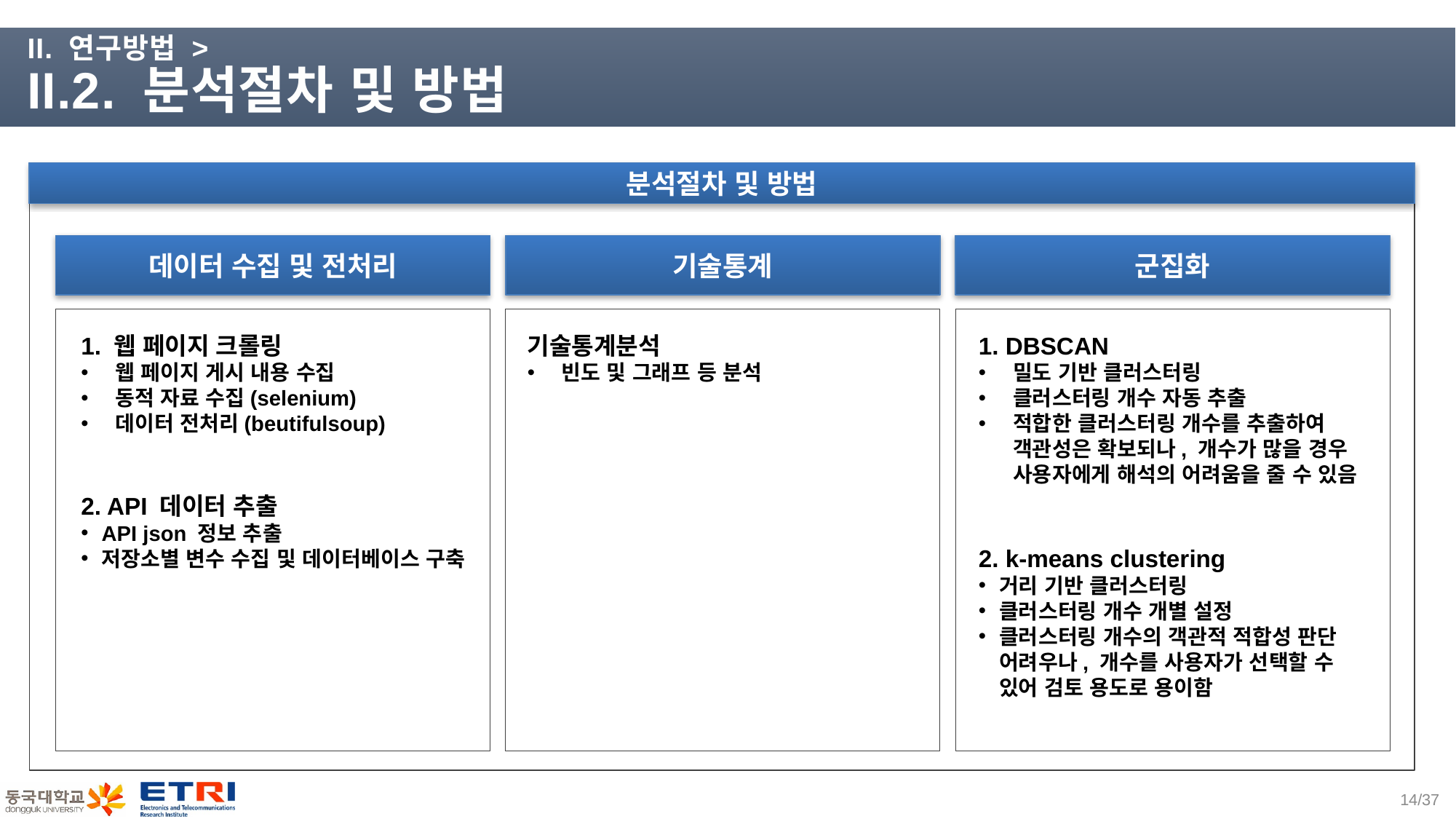

# II. 연구방법 > II.2. 분석절차 및 방법
분석절차 및 방법

데이터 수집 및 전처리
기술통계
군집화

1. 웹 페이지 크롤링
웹 페이지 게시 내용 수집
동적 자료 수집(selenium)
데이터 전처리(beutifulsoup)
기술통계분석
빈도 및 그래프 등 분석
1. DBSCAN
밀도 기반 클러스터링
클러스터링 개수 자동 추출
적합한 클러스터링 개수를 추출하여 객관성은 확보되나, 개수가 많을 경우 사용자에게 해석의 어려움을 줄 수 있음
2. API 데이터 추출
API json 정보 추출
저장소별 변수 수집 및 데이터베이스 구축
2. k-means clustering
거리 기반 클러스터링
클러스터링 개수 개별 설정
클러스터링 개수의 객관적 적합성 판단 어려우나, 개수를 사용자가 선택할 수 있어 검토 용도로 용이함
14/37